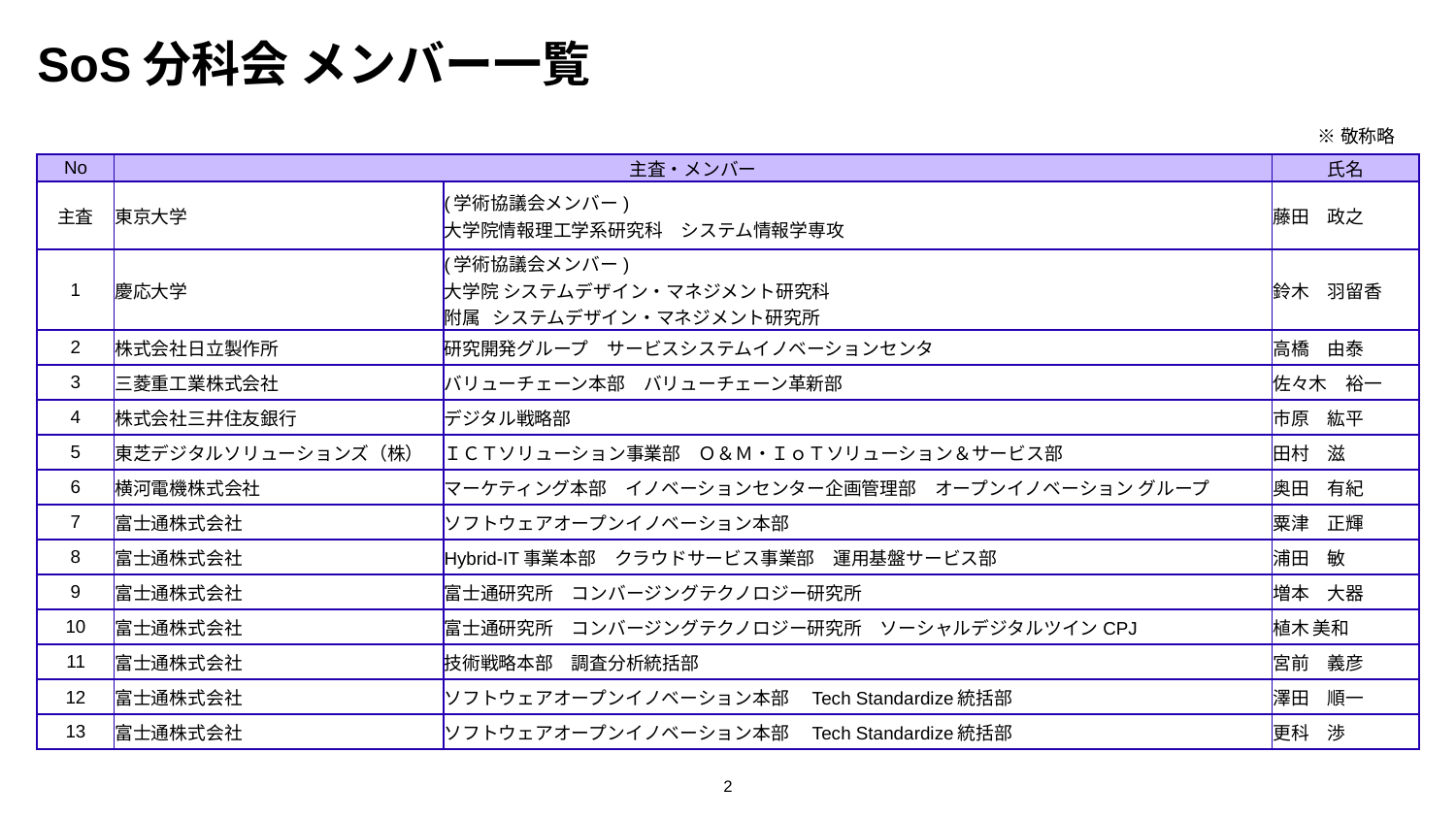

# SoS分科会 メンバー一覧
※敬称略
| No | 主査・メンバー |  | 氏名 |
| --- | --- | --- | --- |
| 主査 | 東京大学 | (学術協議会メンバー) 大学院情報理工学系研究科　システム情報学専攻 | 藤田　政之 |
| 1 | 慶応大学 | (学術協議会メンバー) 大学院 システムデザイン・マネジメント研究科 附属 システムデザイン・マネジメント研究所 | 鈴木　羽留香 |
| 2 | 株式会社日立製作所 | 研究開発グループ　サービスシステムイノベーションセンタ | 高橋　由泰 |
| 3 | 三菱重工業株式会社 | バリューチェーン本部　バリューチェーン革新部 | 佐々木　裕一 |
| 4 | 株式会社三井住友銀行 | デジタル戦略部 | 市原　紘平 |
| 5 | 東芝デジタルソリューションズ（株） | ＩＣＴソリューション事業部　Ｏ＆Ｍ・ＩｏＴソリューション＆サービス部 | 田村　滋 |
| 6 | 横河電機株式会社 | マーケティング本部　イノベーションセンター企画管理部　オープンイノベーション グループ | 奥田　有紀 |
| 7 | 富士通株式会社 | ソフトウェアオープンイノベーション本部 | 粟津　正輝 |
| 8 | 富士通株式会社 | Hybrid-IT事業本部　クラウドサービス事業部　運用基盤サービス部 | 浦田　敏 |
| 9 | 富士通株式会社 | 富士通研究所　コンバージングテクノロジー研究所 | 増本　大器 |
| 10 | 富士通株式会社 | 富士通研究所　コンバージングテクノロジー研究所　ソーシャルデジタルツインCPJ | 植木 美和 |
| 11 | 富士通株式会社 | 技術戦略本部　調査分析統括部 | 宮前　義彦 |
| 12 | 富士通株式会社 | ソフトウェアオープンイノベーション本部　Tech Standardize統括部 | 澤田　順一 |
| 13 | 富士通株式会社 | ソフトウェアオープンイノベーション本部　Tech Standardize統括部 | 更科　渉 |
2